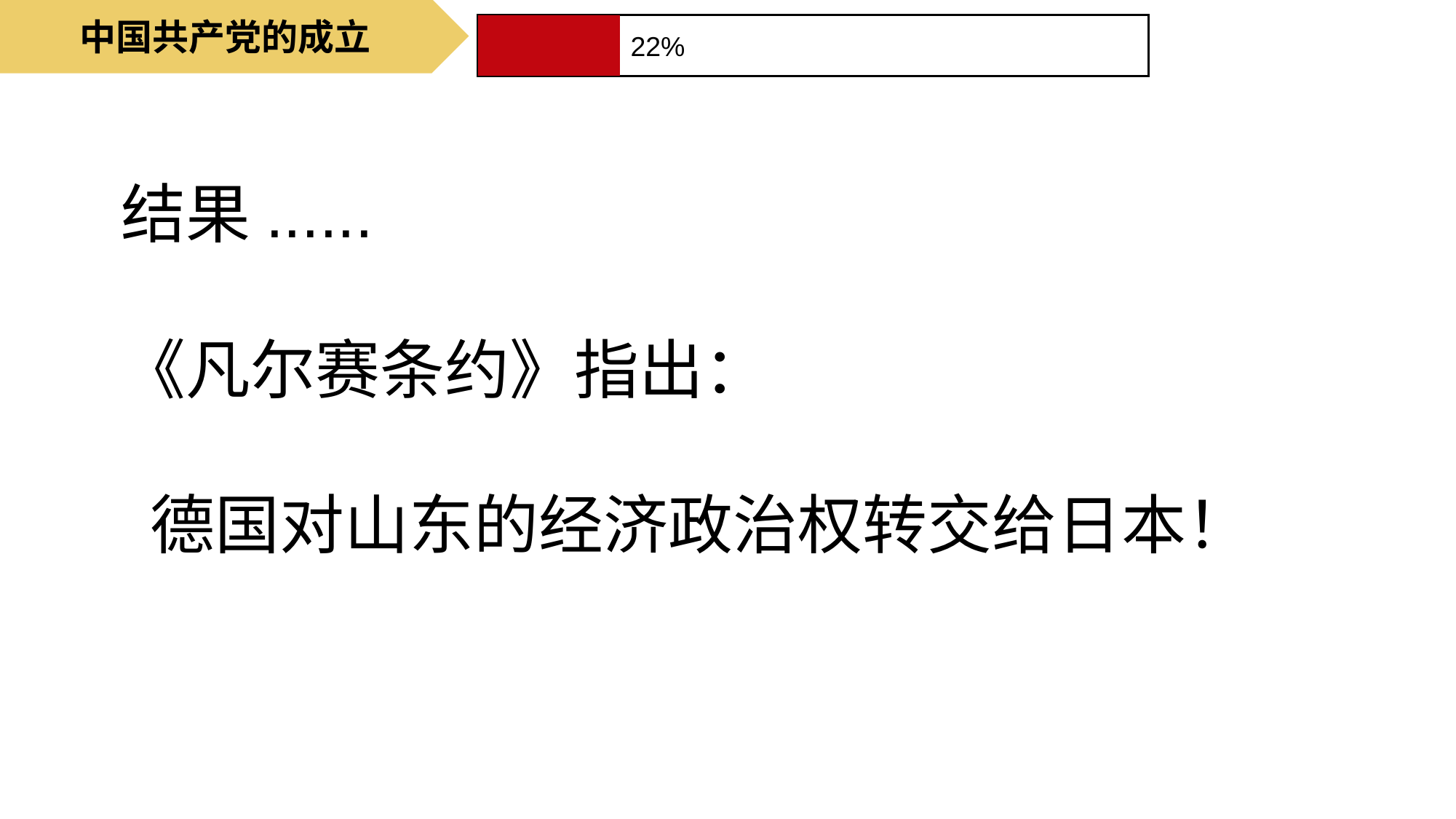

中国共产党的成立

22%
# 结果...... 《凡尔赛条约》指出： 德国对山东的经济政治权转交给日本！